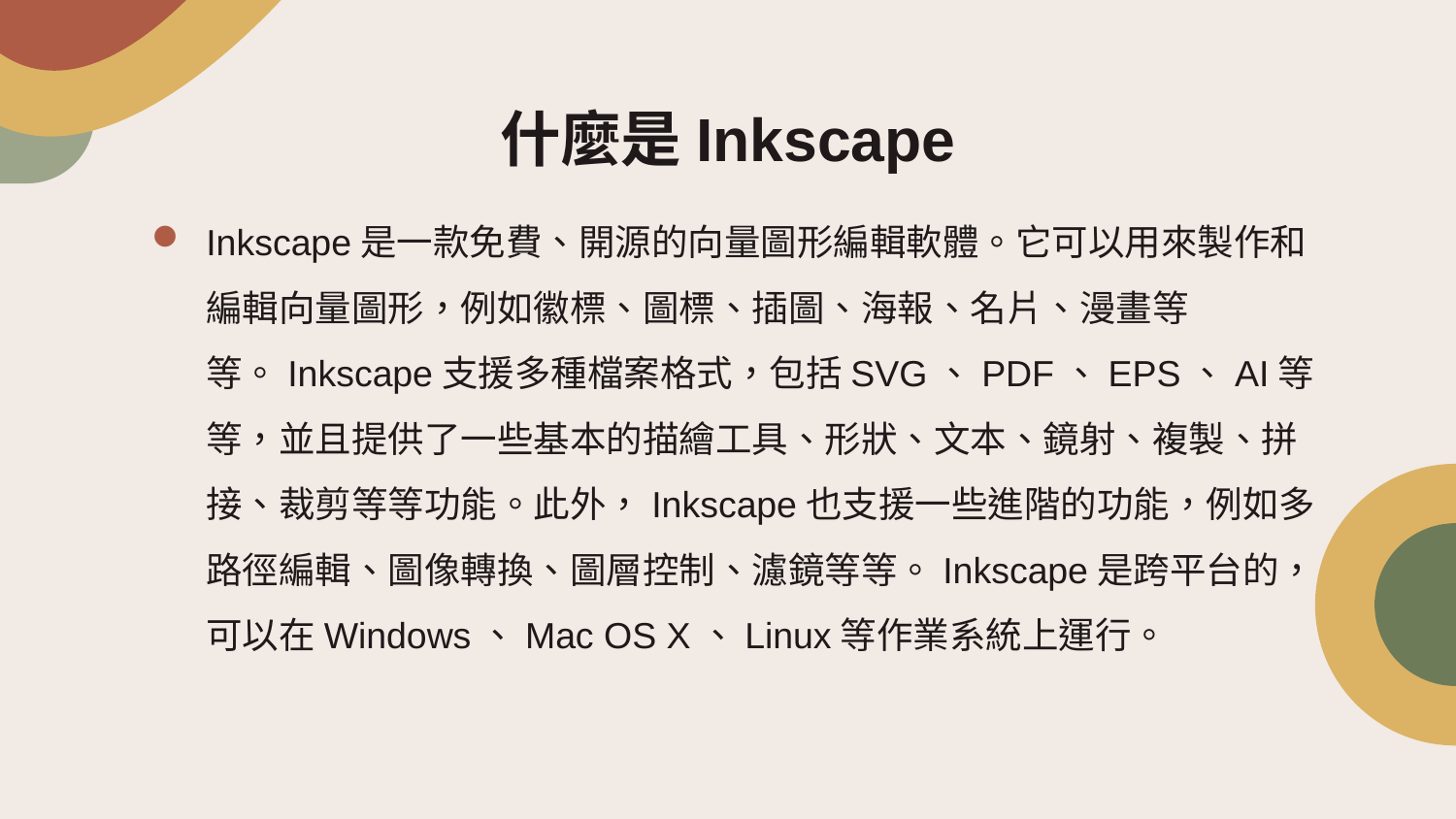

# 什麼是Inkscape
Inkscape是一款免費、開源的向量圖形編輯軟體。它可以用來製作和編輯向量圖形，例如徽標、圖標、插圖、海報、名片、漫畫等等。Inkscape支援多種檔案格式，包括SVG、PDF、EPS、AI等等，並且提供了一些基本的描繪工具、形狀、文本、鏡射、複製、拼接、裁剪等等功能。此外，Inkscape也支援一些進階的功能，例如多路徑編輯、圖像轉換、圖層控制、濾鏡等等。Inkscape是跨平台的，可以在Windows、Mac OS X、Linux等作業系統上運行。